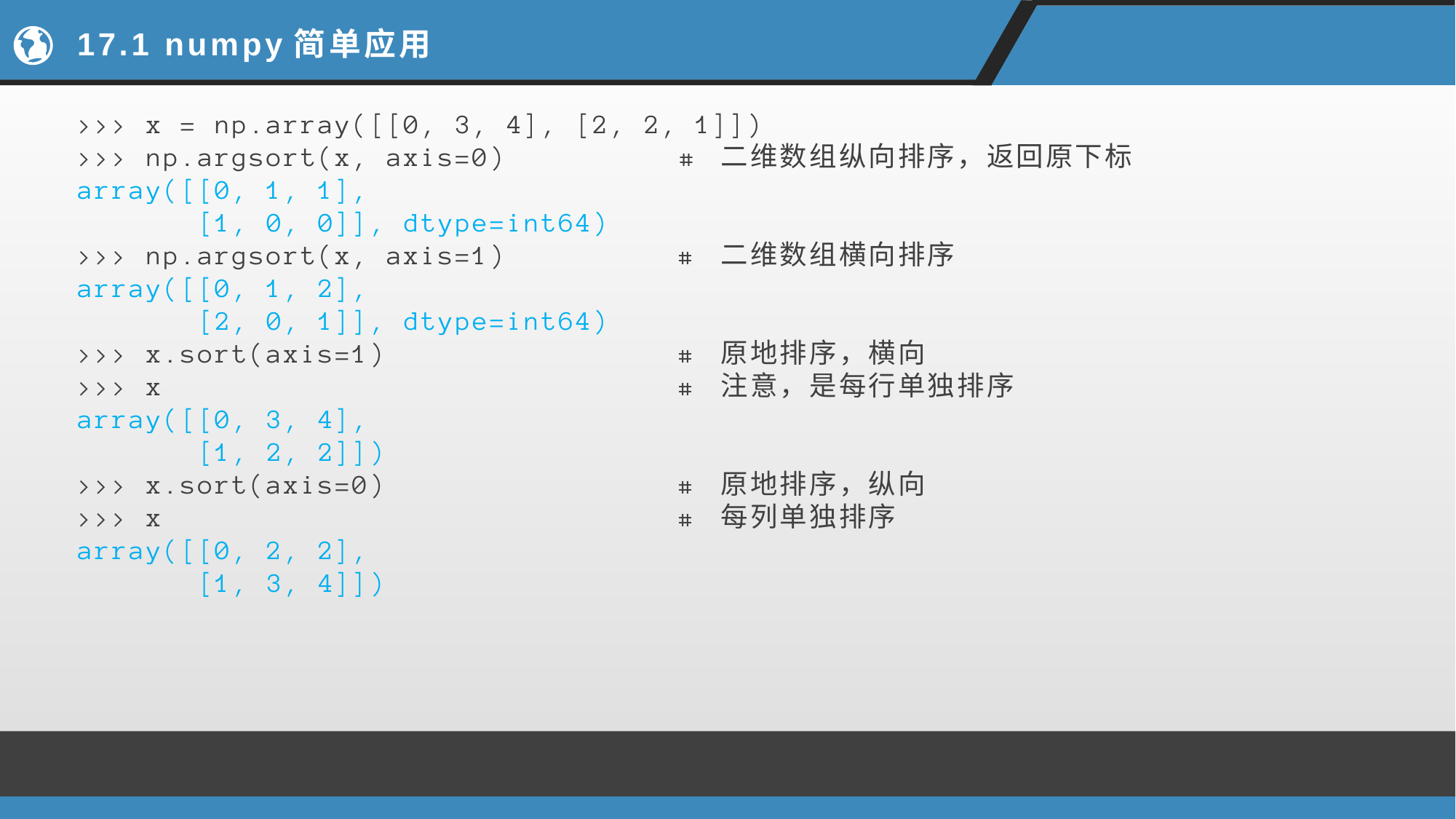

# 17.1 numpy简单应用

>>> x = np.array([[0, 3, 4], [2, 2, 1]])
>>> np.argsort(x, axis=0)          # 二维数组纵向排序，返回原下标
array([[0, 1, 1],
       [1, 0, 0]], dtype=int64)
>>> np.argsort(x, axis=1)          # 二维数组横向排序
array([[0, 1, 2],
       [2, 0, 1]], dtype=int64)
>>> x.sort(axis=1)                 # 原地排序，横向
>>> x                              # 注意，是每行单独排序
array([[0, 3, 4],
       [1, 2, 2]])
>>> x.sort(axis=0)                 # 原地排序，纵向
>>> x                              # 每列单独排序
array([[0, 2, 2],
       [1, 3, 4]])